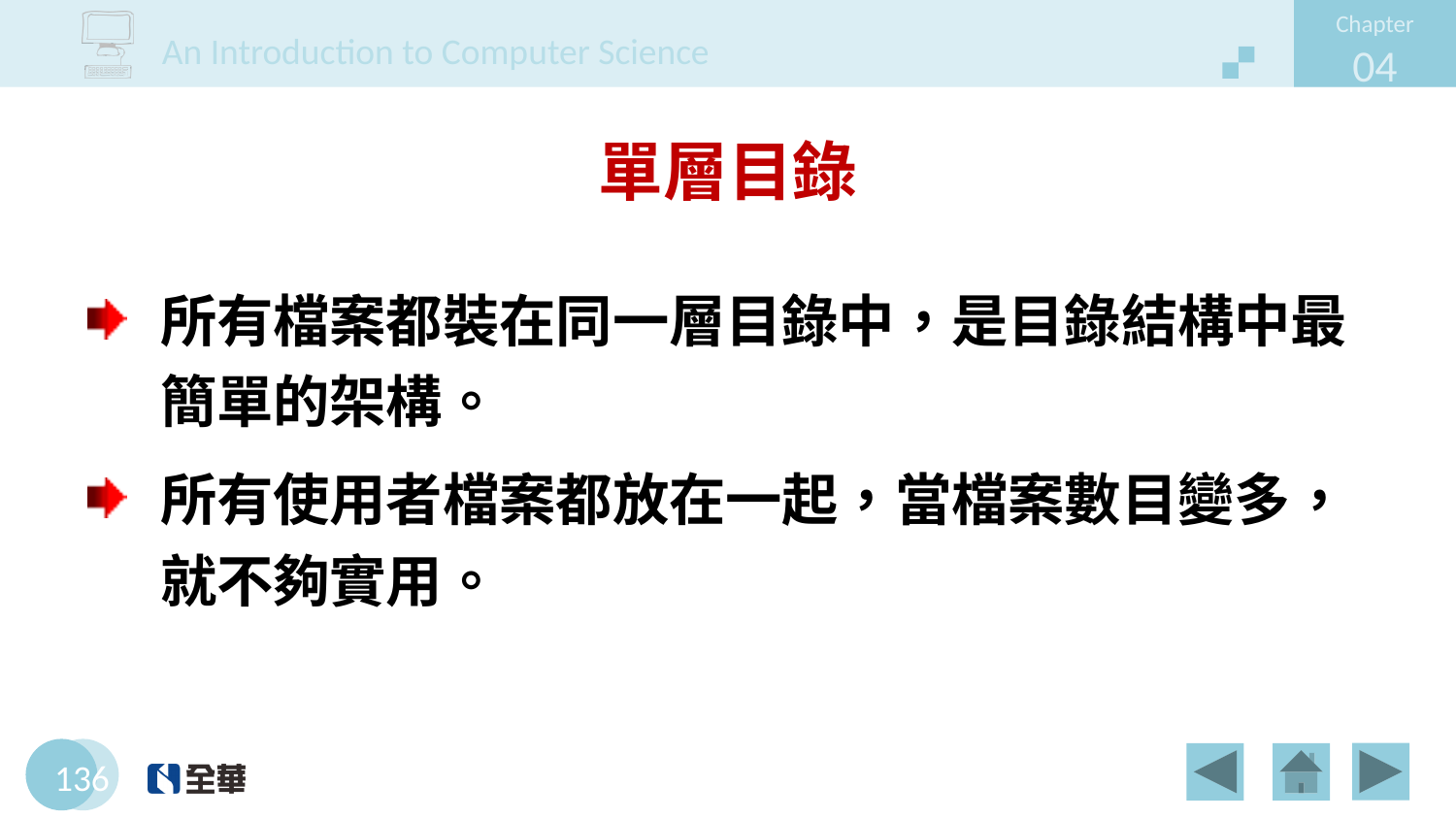

# 單層目錄
所有檔案都裝在同一層目錄中，是目錄結構中最簡單的架構。
所有使用者檔案都放在一起，當檔案數目變多，就不夠實用。